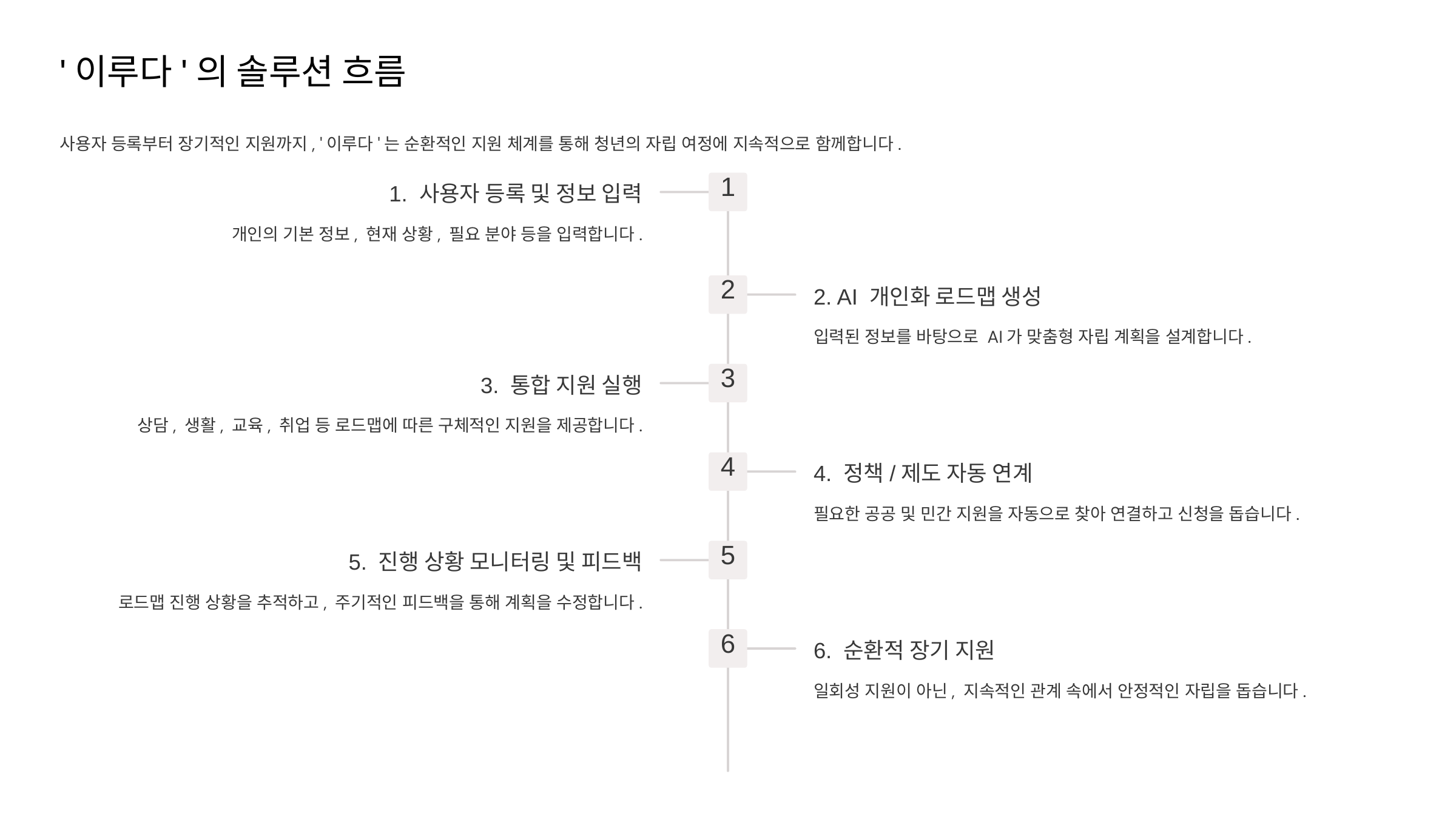

'이루다'의 솔루션 흐름
사용자 등록부터 장기적인 지원까지, '이루다'는 순환적인 지원 체계를 통해 청년의 자립 여정에 지속적으로 함께합니다.

1
1. 사용자 등록 및 정보 입력

개인의 기본 정보, 현재 상황, 필요 분야 등을 입력합니다.

2
2. AI 개인화 로드맵 생성

입력된 정보를 바탕으로 AI가 맞춤형 자립 계획을 설계합니다.

3
3. 통합 지원 실행

상담, 생활, 교육, 취업 등 로드맵에 따른 구체적인 지원을 제공합니다.

4
4. 정책/제도 자동 연계

필요한 공공 및 민간 지원을 자동으로 찾아 연결하고 신청을 돕습니다.

5
5. 진행 상황 모니터링 및 피드백

로드맵 진행 상황을 추적하고, 주기적인 피드백을 통해 계획을 수정합니다.

6
6. 순환적 장기 지원

일회성 지원이 아닌, 지속적인 관계 속에서 안정적인 자립을 돕습니다.